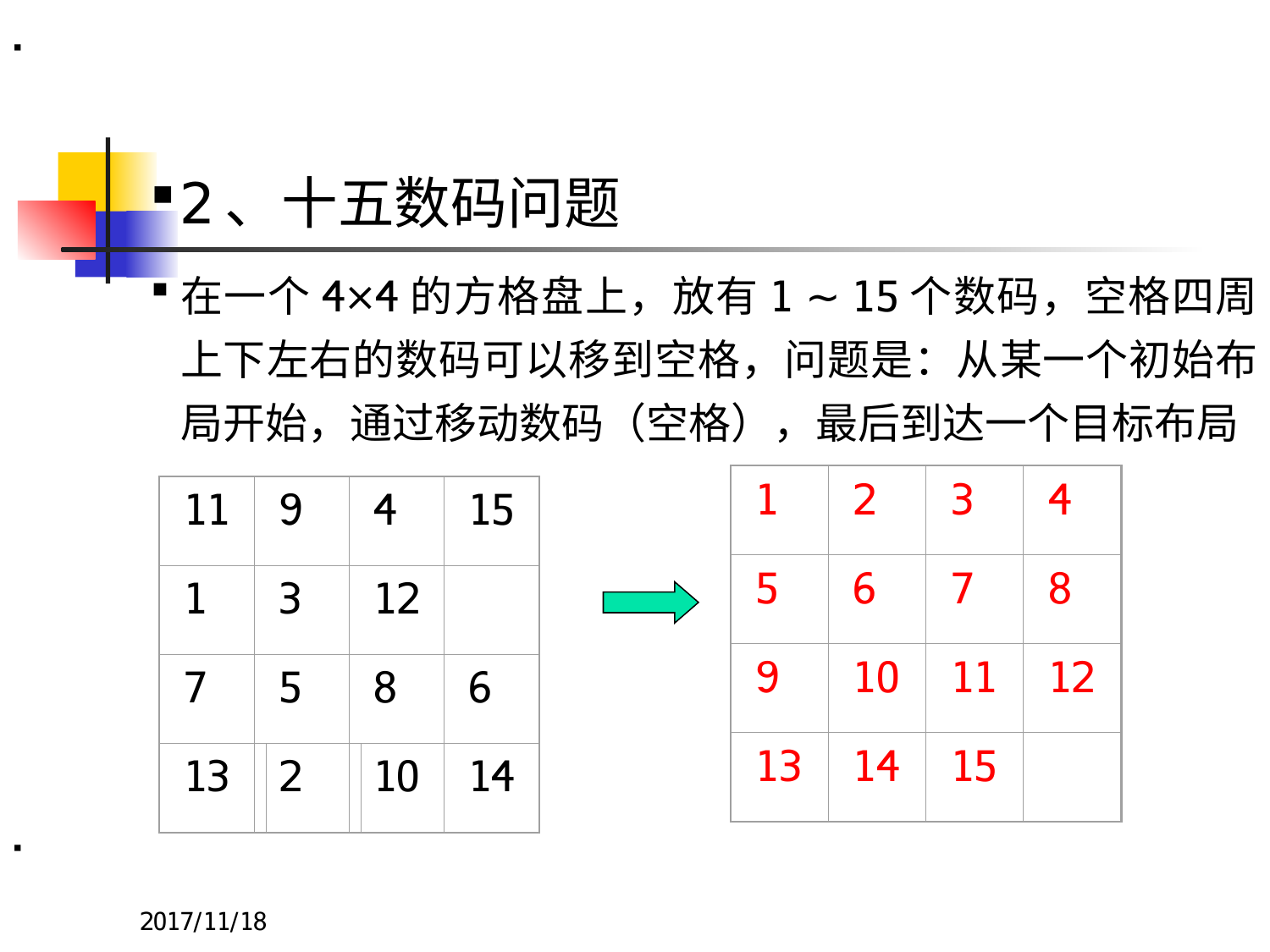

2、十五数码问题
在一个4×4的方格盘上，放有1 ~ 15个数码，空格四周上下左右的数码可以移到空格，问题是：从某一个初始布局开始，通过移动数码（空格），最后到达一个目标布局

1

2

3

4

5

6

7

8

9

10

11

12

13

14

15

11

9

4

15

1

3

12

7

5

8

6

13

2

10

14

2017/11/18